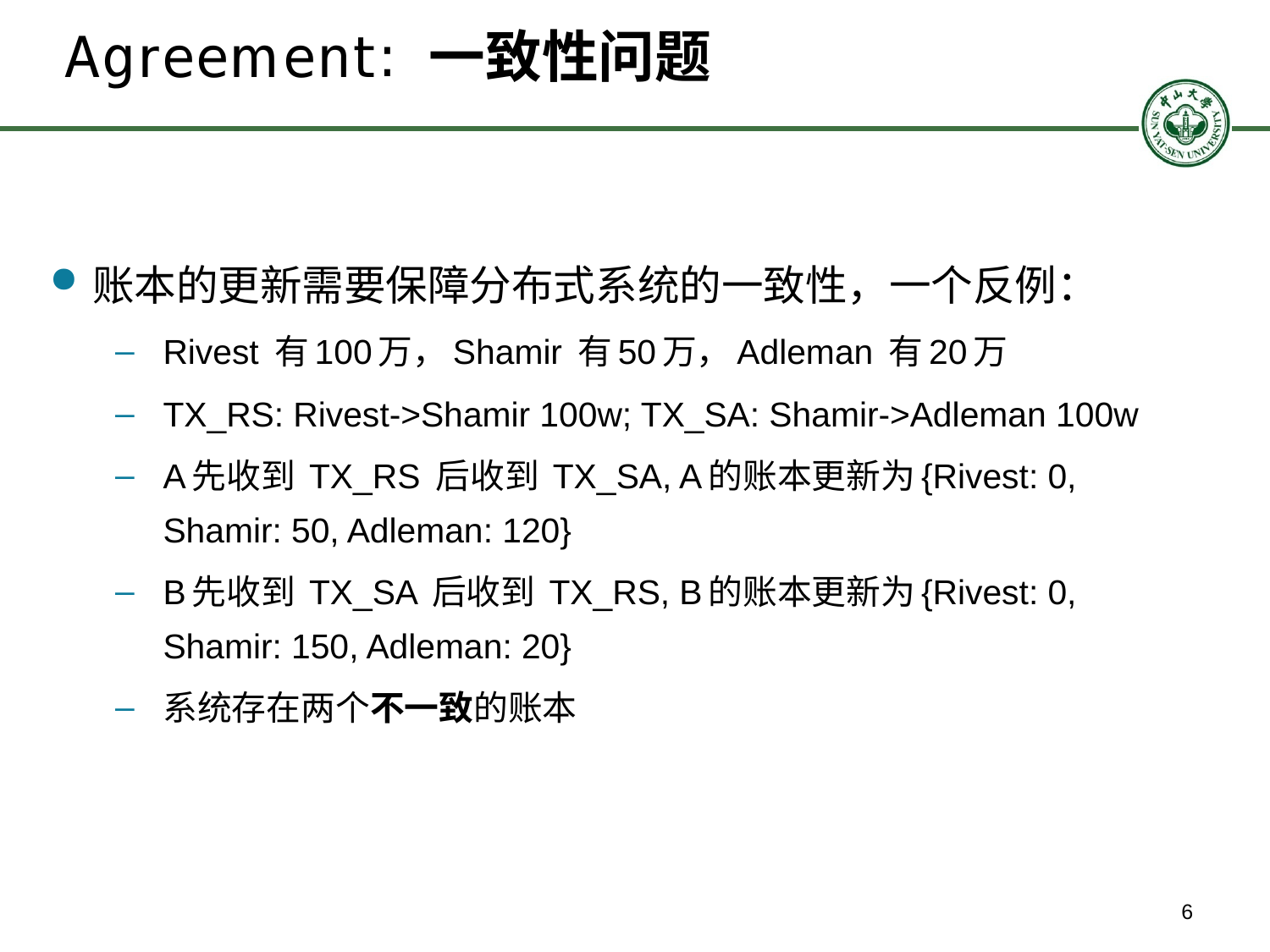

# Agreement: 一致性问题
账本的更新需要保障分布式系统的一致性，一个反例：
Rivest 有100万，Shamir 有50万，Adleman 有20万
TX_RS: Rivest->Shamir 100w; TX_SA: Shamir->Adleman 100w
A先收到 TX_RS 后收到 TX_SA, A的账本更新为{Rivest: 0, Shamir: 50, Adleman: 120}
B先收到 TX_SA 后收到 TX_RS, B的账本更新为{Rivest: 0, Shamir: 150, Adleman: 20}
系统存在两个不一致的账本